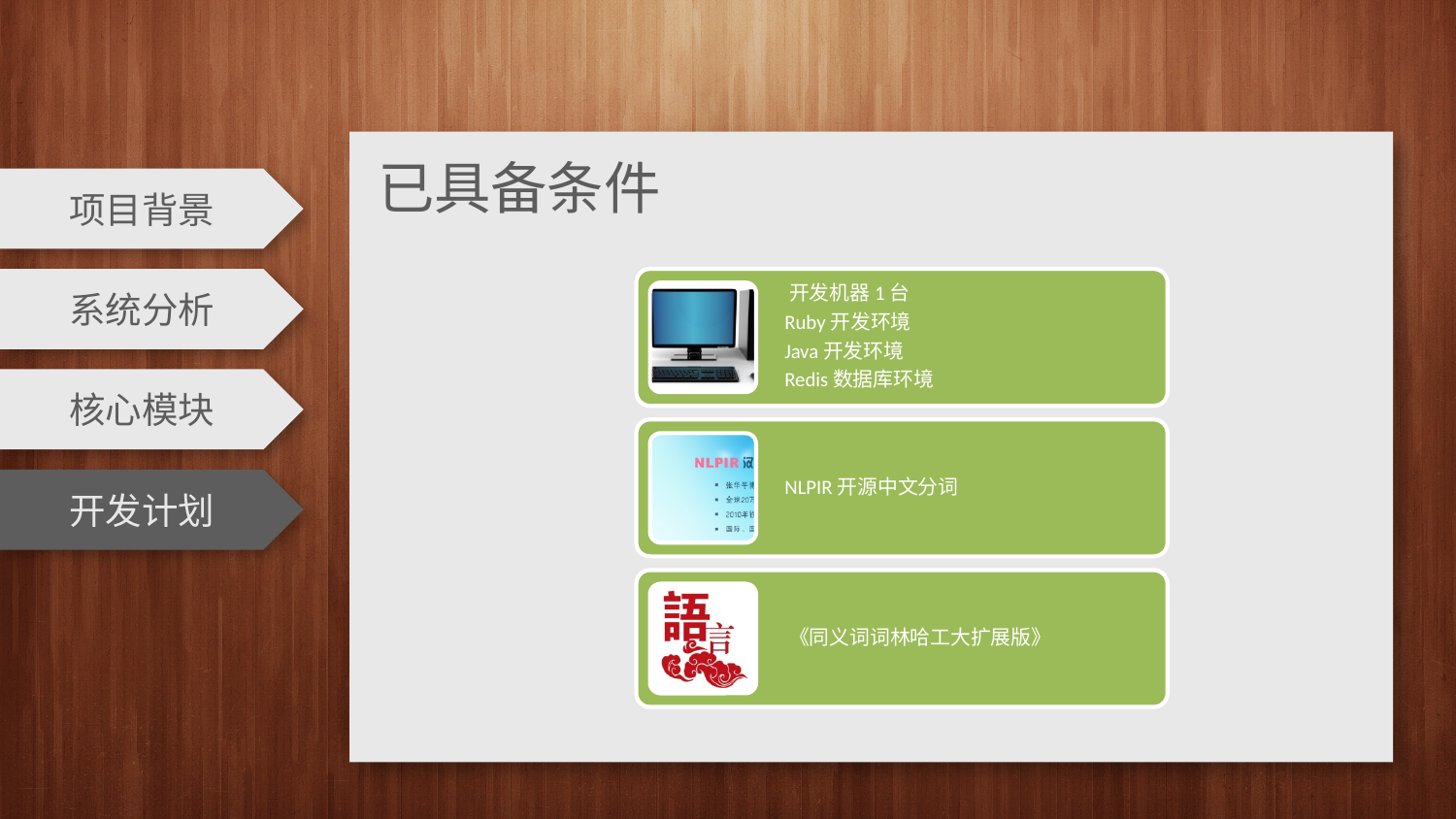

已具备条件
项目背景
系统分析
    开发机器1台
    Ruby开发环境
    Java开发环境
    Redis数据库环境
    NLPIR开源中文分词
    《同义词词林哈工大扩展版》
核心模块
开发计划